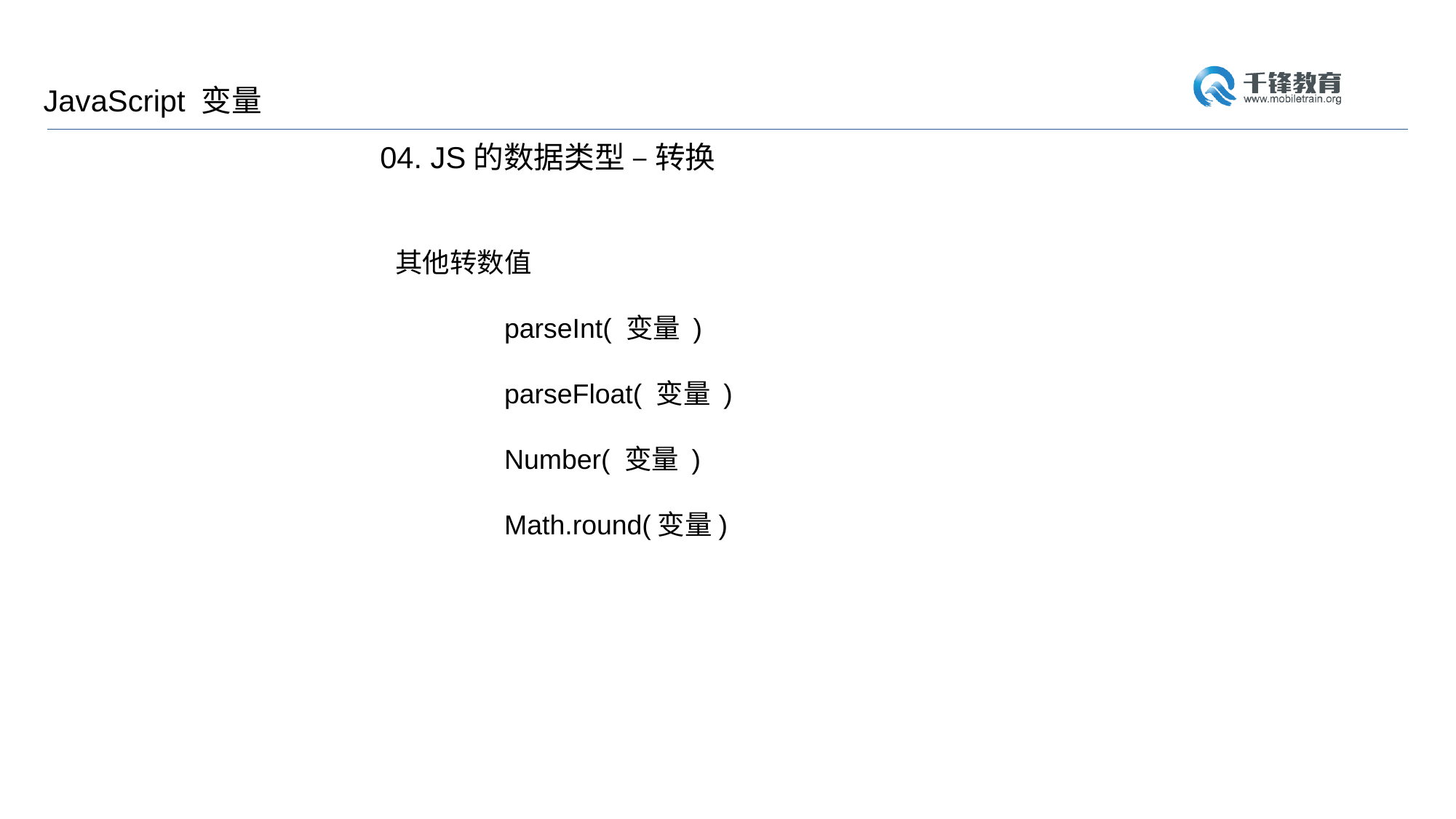

JavaScript 变量
04. JS的数据类型 – 转换
其他转数值

	parseInt( 变量 )

	parseFloat( 变量 )

	Number( 变量 )

	Math.round(变量)
其他转数值

	parseInt( 变量 )

	parseFloat( 变量 )

	Number( 变量 )

	Math.round(变量)